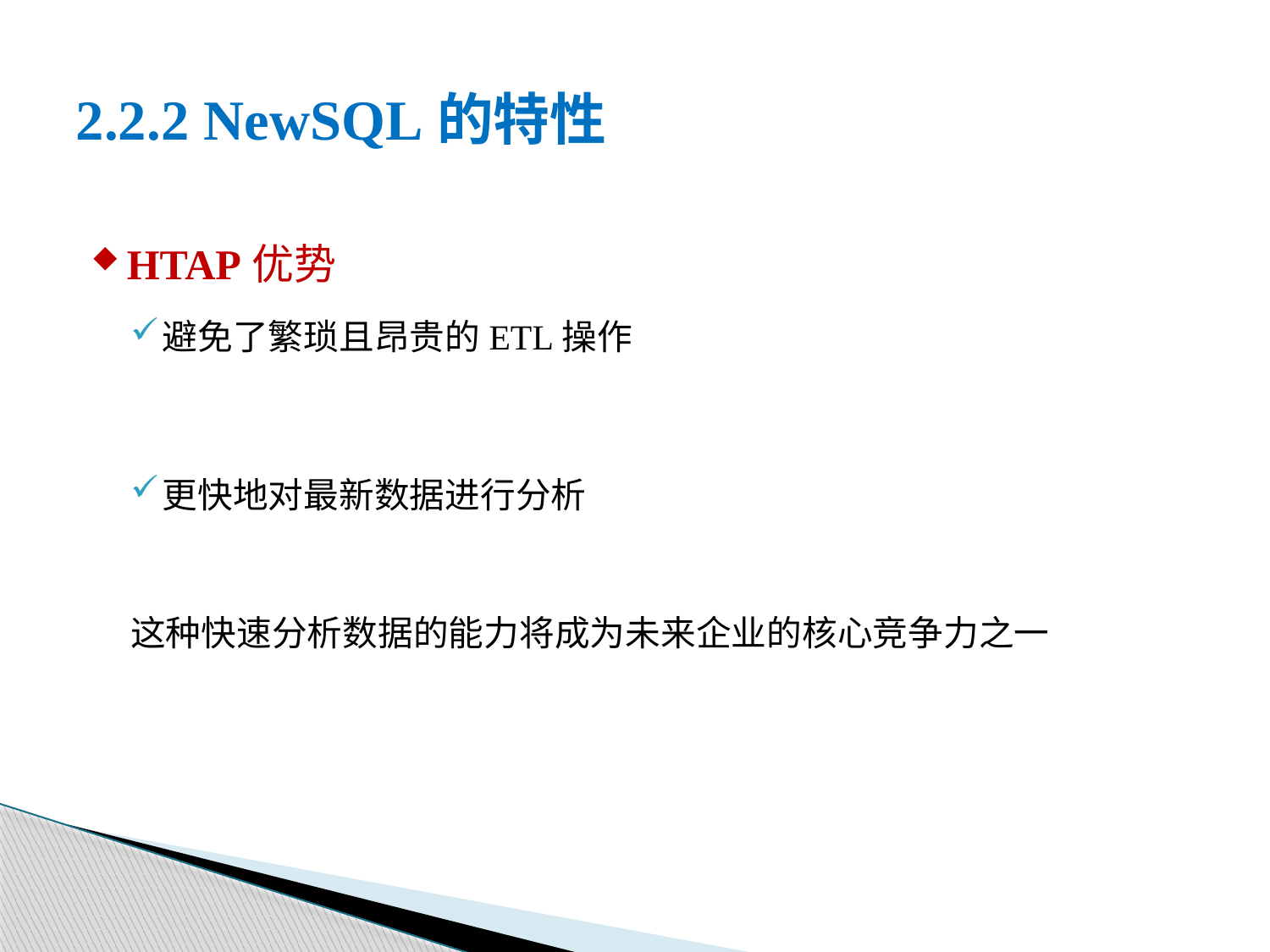

# 2.2.2 NewSQL的特性
HTAP优势
避免了繁琐且昂贵的ETL操作

更快地对最新数据进行分析

这种快速分析数据的能力将成为未来企业的核心竞争力之一